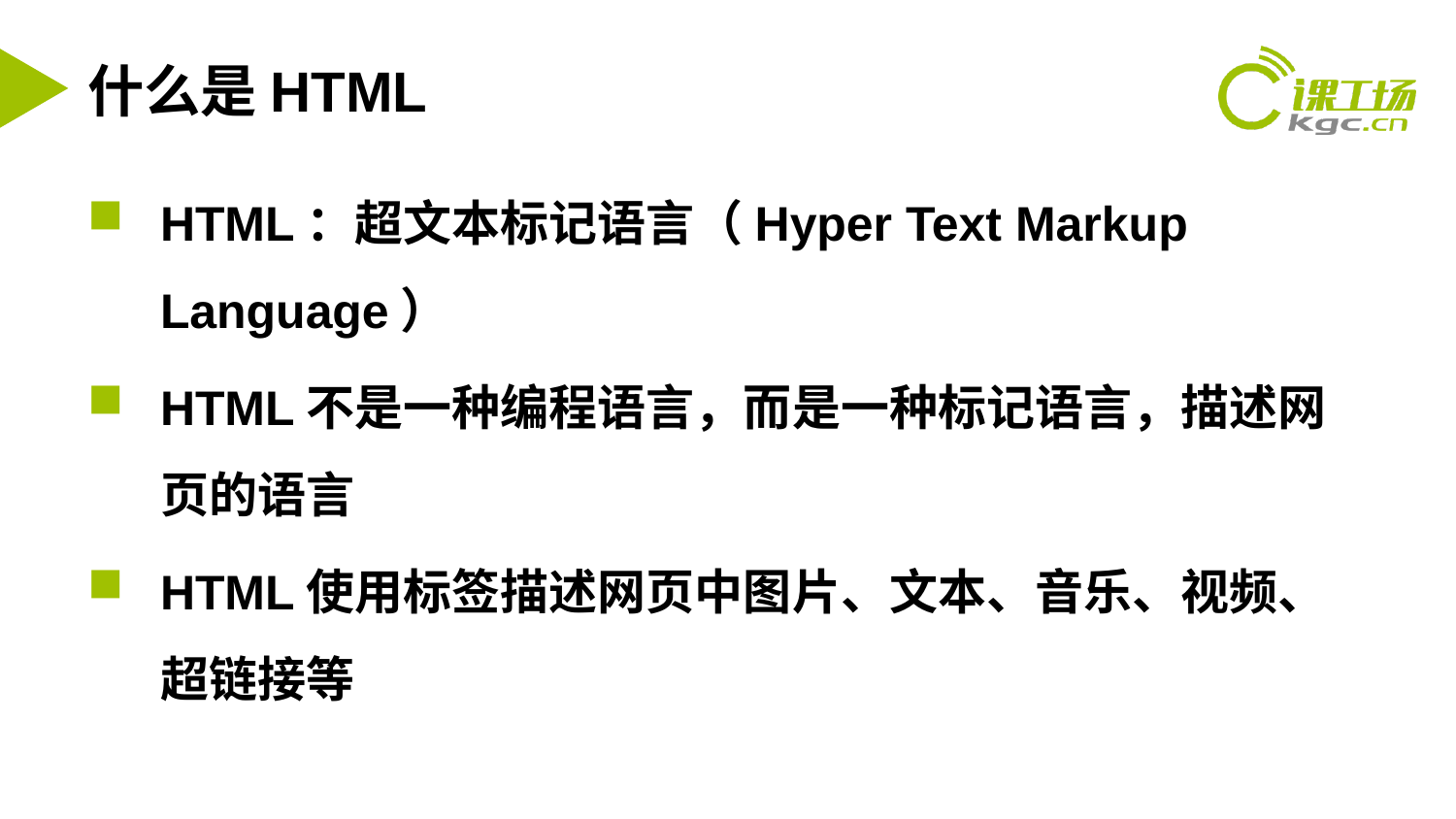

# 什么是HTML
HTML：超文本标记语言（Hyper Text Markup Language）
HTML不是一种编程语言，而是一种标记语言，描述网页的语言
HTML使用标签描述网页中图片、文本、音乐、视频、超链接等